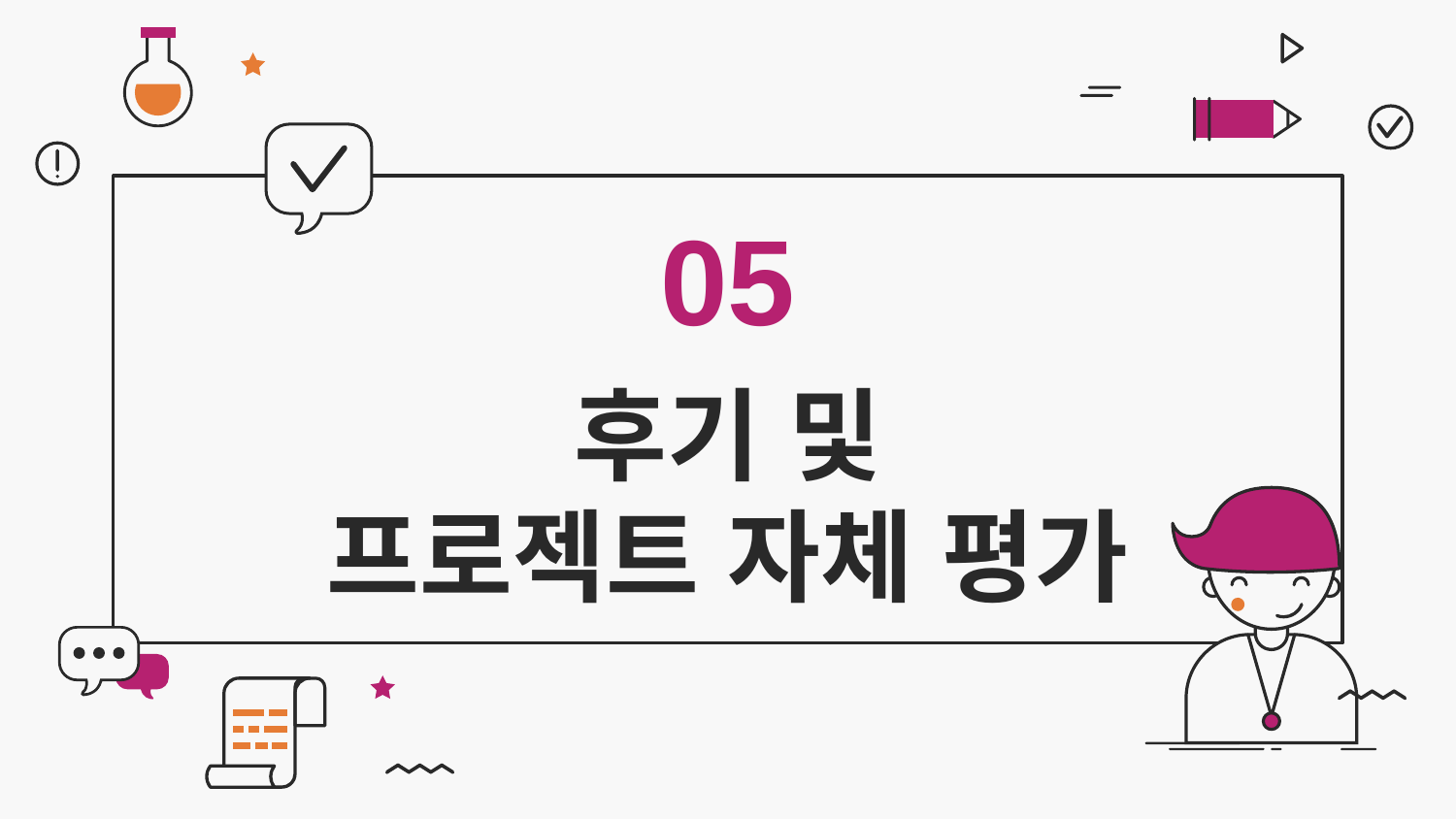

05
# 후기 및
프로젝트 자체 평가